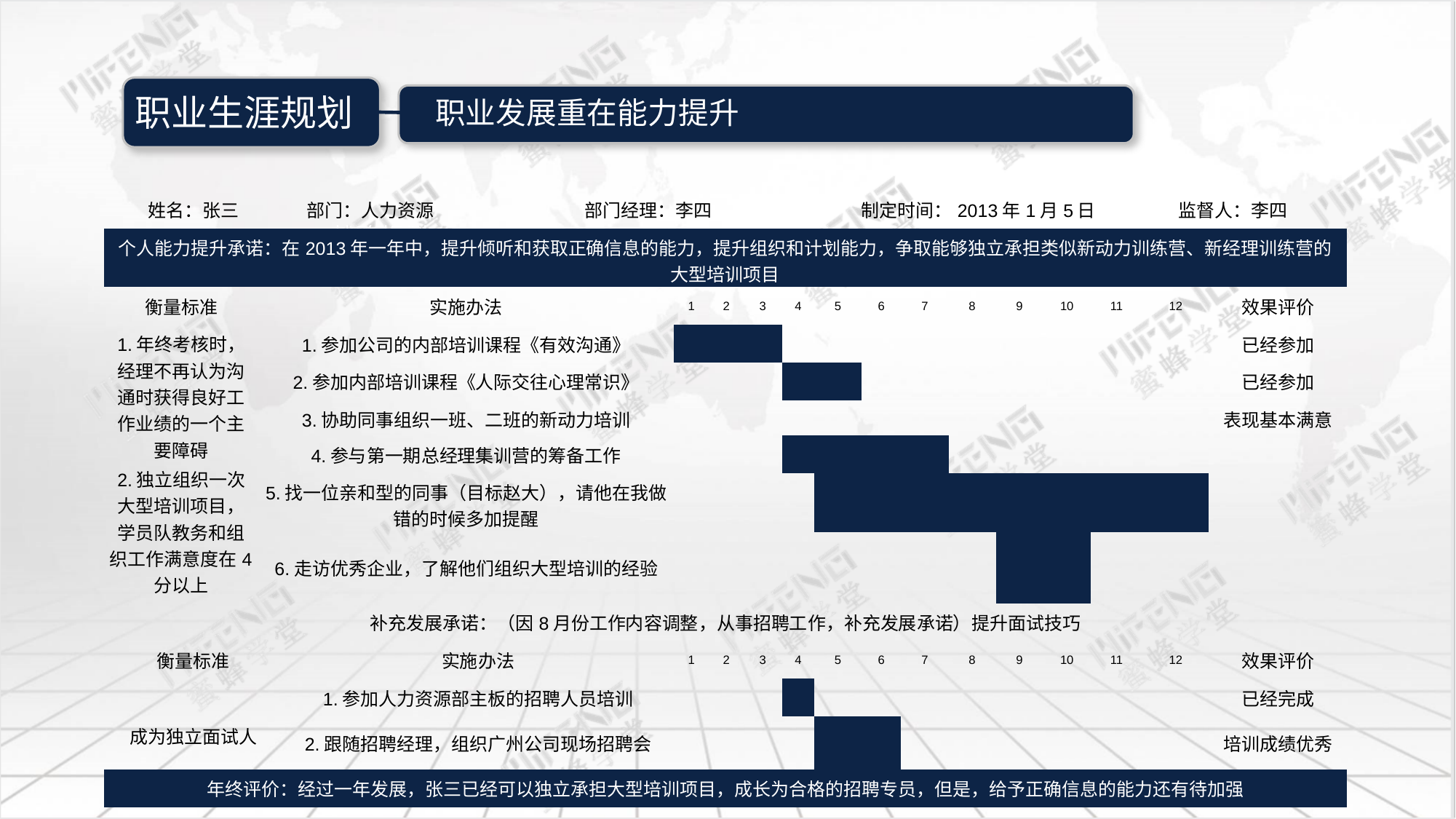

| 姓名：张三 |  | 部门：人力资源 | 部门经理：李四 |  |  |  |  |  | 制定时间：2013年1月5日 |  |  |  |  |  |  | 监督人：李四 |  |  |
| --- | --- | --- | --- | --- | --- | --- | --- | --- | --- | --- | --- | --- | --- | --- | --- | --- | --- | --- |
| 个人能力提升承诺：在2013年一年中，提升倾听和获取正确信息的能力，提升组织和计划能力，争取能够独立承担类似新动力训练营、新经理训练营的大型培训项目 |  |  |  |  |  |  |  |  |  |  |  |  |  |  |  |  |  |  |
| 衡量标准 | 实施办法 |  |  | 1 | 2 | 3 | 4 | 5 |  | 6 | 7 | 8 | 9 | 10 | 11 |  | 12 | 效果评价 |
| 1.年终考核时，经理不再认为沟通时获得良好工作业绩的一个主要障碍 2.独立组织一次大型培训项目，学员队教务和组织工作满意度在4分以上 | 1.参加公司的内部培训课程《有效沟通》 |  |  |  |  |  |  |  |  |  |  |  |  |  |  |  |  | 已经参加 |
|  | 2.参加内部培训课程《人际交往心理常识》 |  |  |  |  |  |  |  |  |  |  |  |  |  |  |  |  | 已经参加 |
|  | 3.协助同事组织一班、二班的新动力培训 |  |  |  |  |  |  |  |  |  |  |  |  |  |  |  |  | 表现基本满意 |
|  | 4.参与第一期总经理集训营的筹备工作 |  |  |  |  |  |  |  |  |  |  |  |  |  |  |  |  |  |
|  | 5.找一位亲和型的同事（目标赵大），请他在我做错的时候多加提醒 |  |  |  |  |  |  |  |  |  |  |  |  |  |  |  |  |  |
|  | 6.走访优秀企业，了解他们组织大型培训的经验 |  |  |  |  |  |  |  |  |  |  |  |  |  |  |  |  |  |
| 补充发展承诺：（因8月份工作内容调整，从事招聘工作，补充发展承诺）提升面试技巧 |  |  |  |  |  |  |  |  |  |  |  |  |  |  |  |  |  |  |
| 衡量标准 |  | 实施办法 |  | 1 | 2 | 3 | 4 | 5 |  | 6 | 7 | 8 | 9 | 10 | 11 |  | 12 | 效果评价 |
| 成为独立面试人 |  | 1.参加人力资源部主板的招聘人员培训 |  |  |  |  |  |  |  |  |  |  |  |  |  |  |  | 已经完成 |
|  |  | 2.跟随招聘经理，组织广州公司现场招聘会 |  |  |  |  |  |  |  |  |  |  |  |  |  |  |  | 培训成绩优秀 |
| 年终评价：经过一年发展，张三已经可以独立承担大型培训项目，成长为合格的招聘专员，但是，给予正确信息的能力还有待加强 |  |  |  |  |  |  |  |  |  |  |  |  |  |  |  |  |  |  |
战略规划